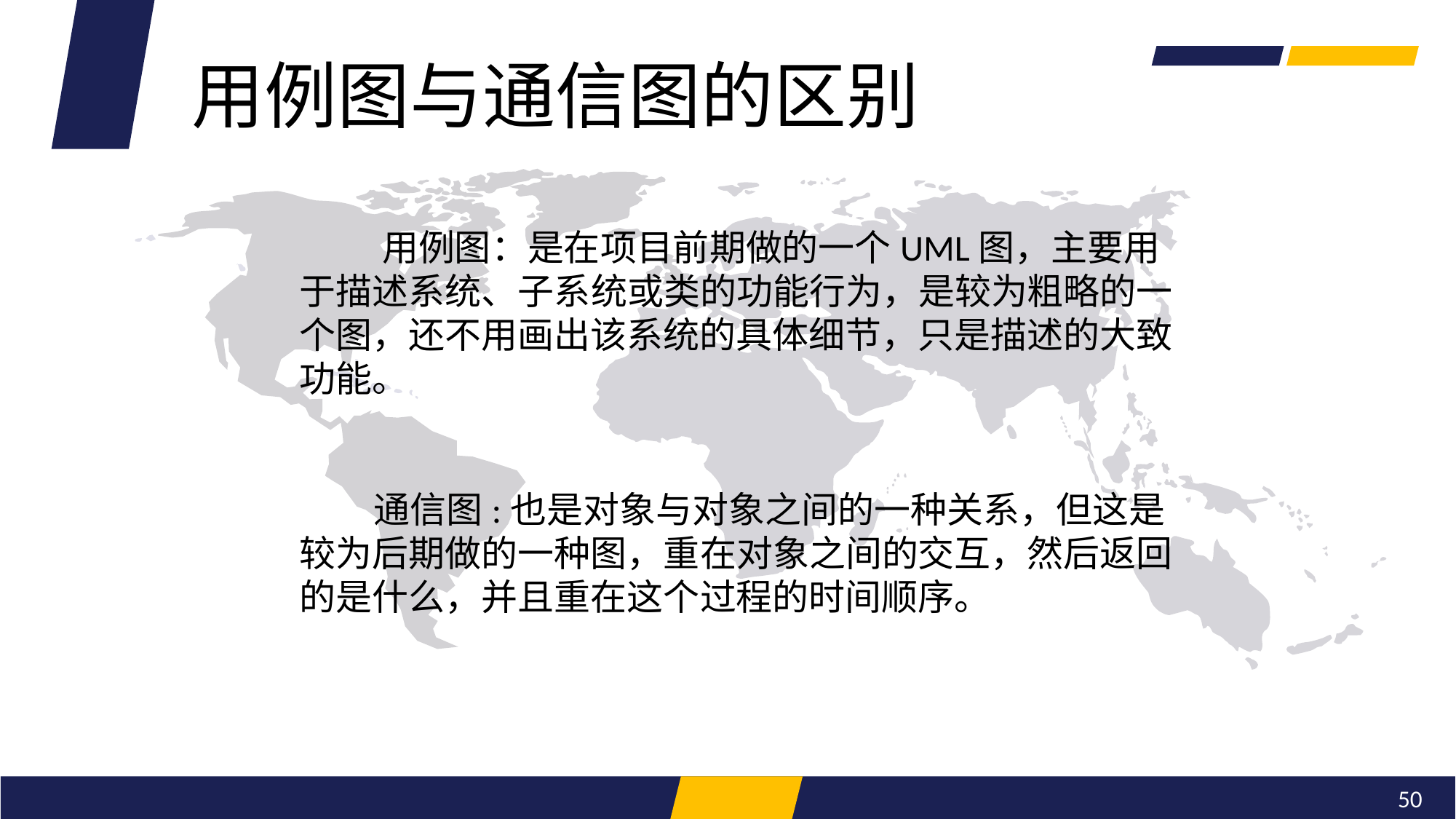

用例图与通信图的区别

         用例图：是在项目前期做的一个UML图，主要用于描述系统、子系统或类的功能行为，是较为粗略的一个图，还不用画出该系统的具体细节，只是描述的大致功能。

        通信图:也是对象与对象之间的一种关系，但这是较为后期做的一种图，重在对象之间的交互，然后返回的是什么，并且重在这个过程的时间顺序。
50